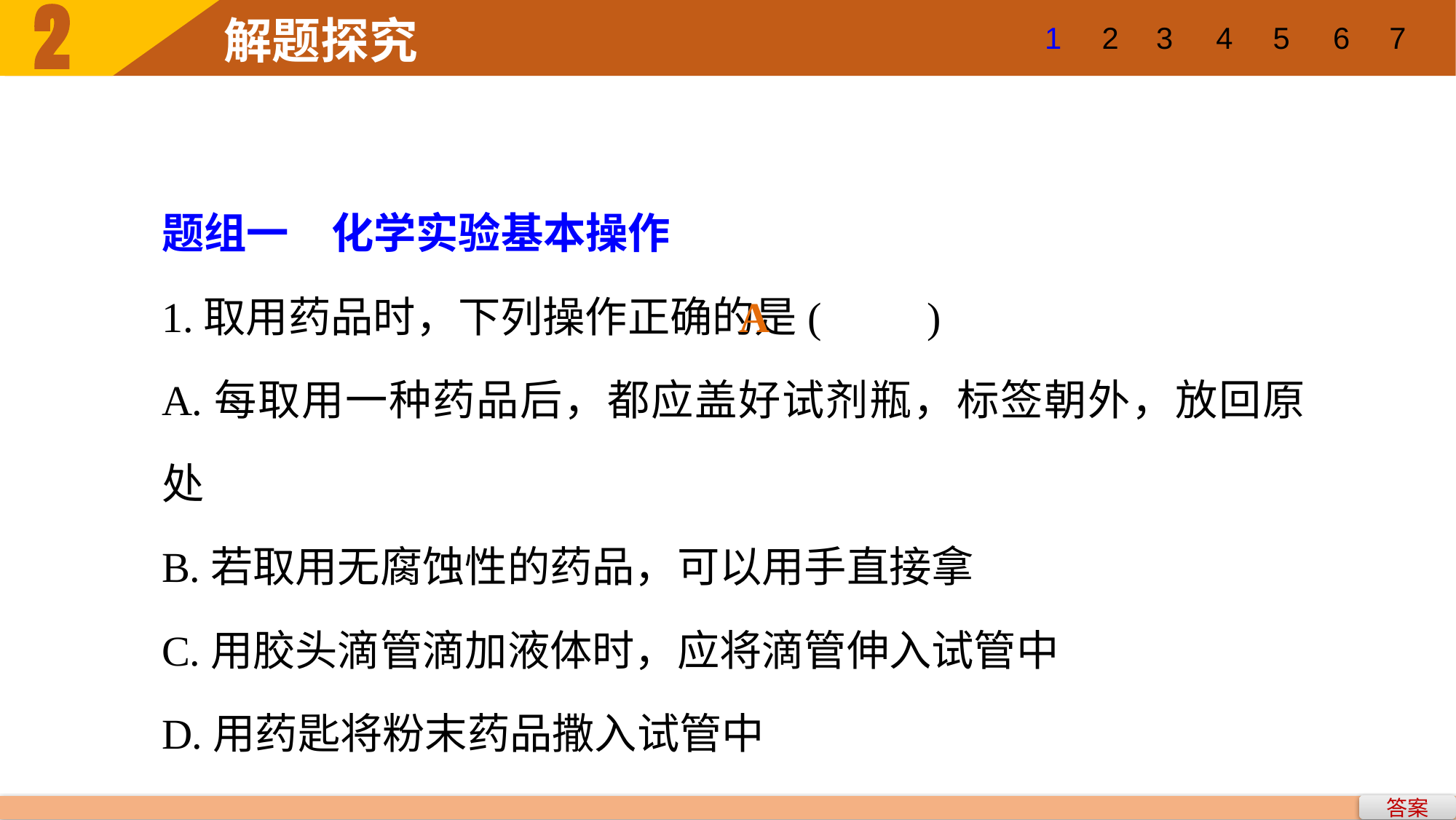

1
2
3
4
5
6
7
题组一　化学实验基本操作
1.取用药品时，下列操作正确的是(　　)
A.每取用一种药品后，都应盖好试剂瓶，标签朝外，放回原处
B.若取用无腐蚀性的药品，可以用手直接拿
C.用胶头滴管滴加液体时，应将滴管伸入试管中
D.用药匙将粉末药品撒入试管中
A
答案